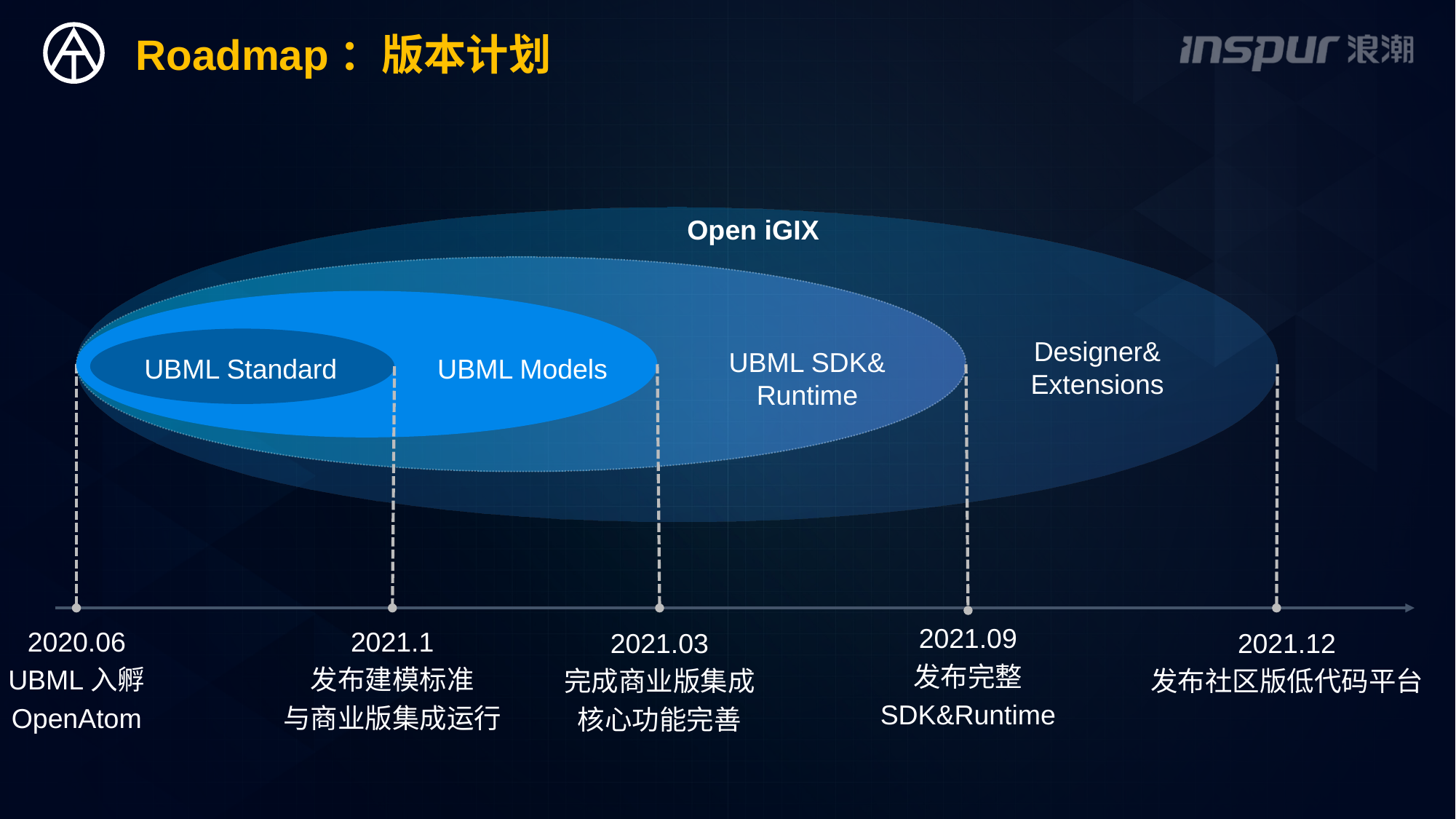

Roadmap：版本计划

Open iGIX

Designer&
Extensions
UBML SDK&
Runtime
UBML Models
UBML Standard
2021.09
发布完整
SDK&Runtime
2020.06
UBML入孵
OpenAtom
2021.1
发布建模标准
与商业版集成运行
2021.03
完成商业版集成
核心功能完善
2021.12
发布社区版低代码平台